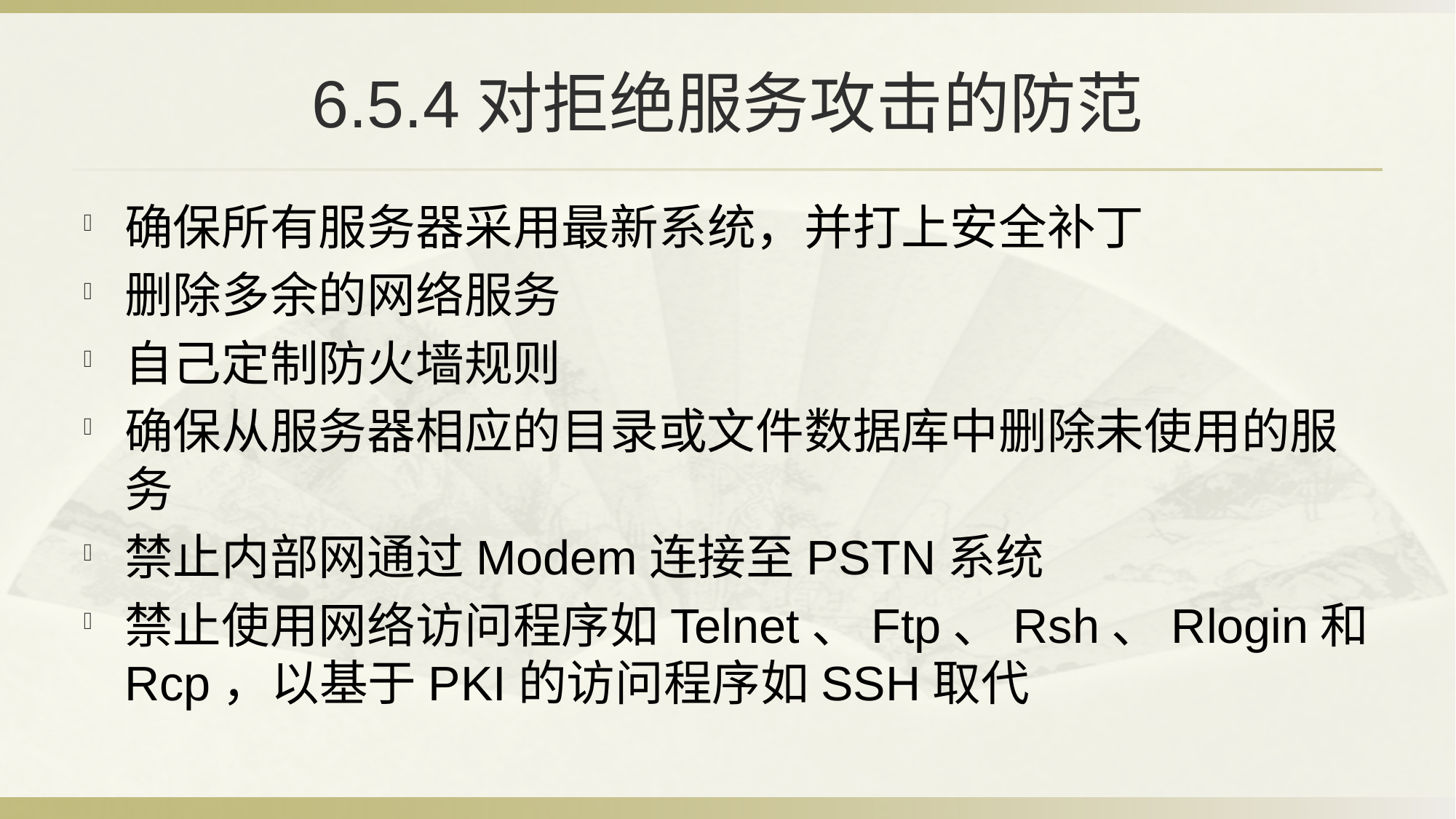

# 6.5.4对拒绝服务攻击的防范
确保所有服务器采用最新系统，并打上安全补丁
删除多余的网络服务
自己定制防火墙规则
确保从服务器相应的目录或文件数据库中删除未使用的服务
禁止内部网通过Modem连接至PSTN系统
禁止使用网络访问程序如Telnet、Ftp、Rsh、Rlogin和Rcp，以基于PKI的访问程序如SSH取代